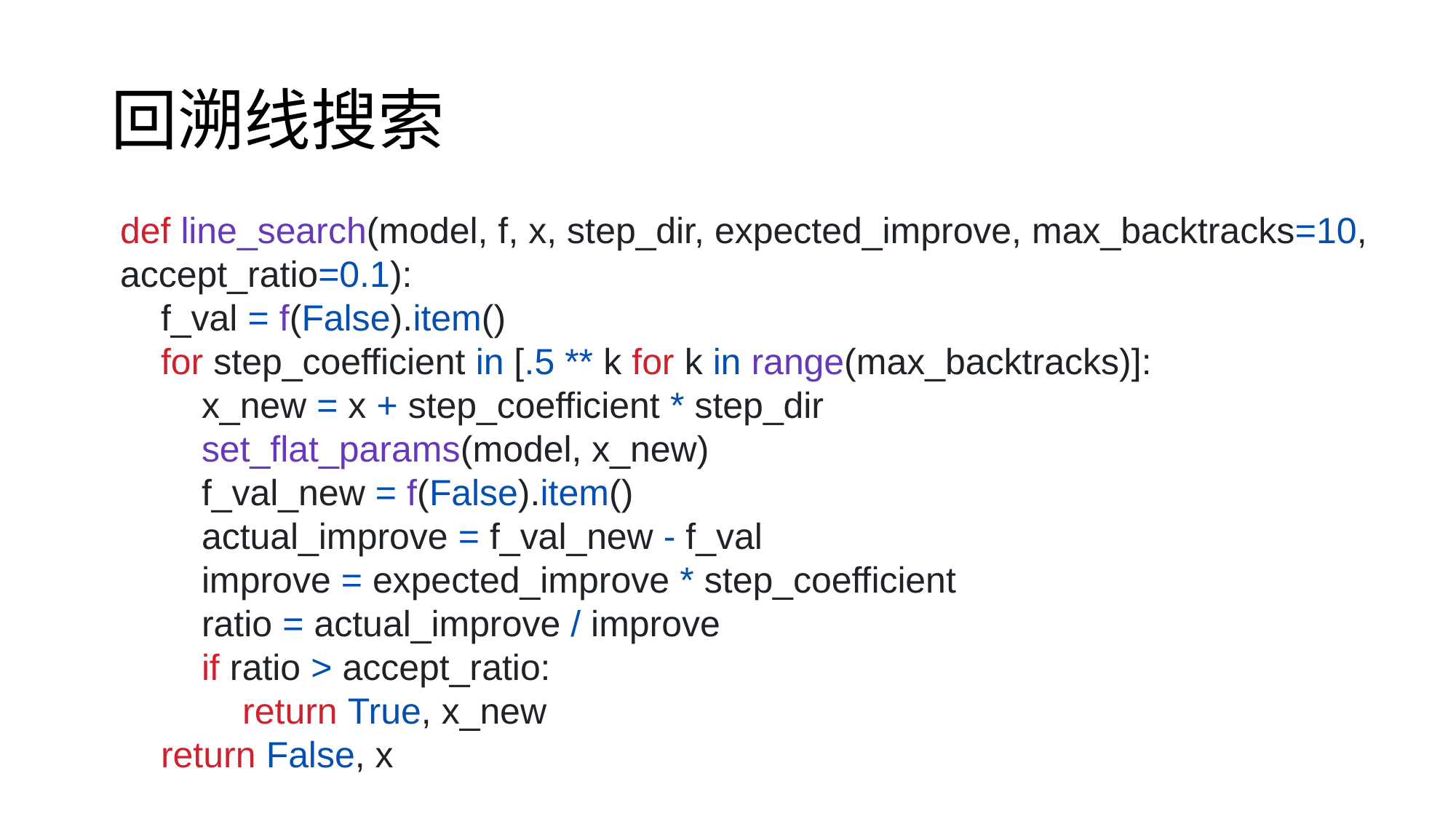

# 回溯线搜索
def line_search(model, f, x, step_dir, expected_improve, max_backtracks=10, accept_ratio=0.1):
    f_val = f(False).item()
    for step_coefficient in [.5 ** k for k in range(max_backtracks)]:
        x_new = x + step_coefficient * step_dir
        set_flat_params(model, x_new)
        f_val_new = f(False).item()
        actual_improve = f_val_new - f_val
        improve = expected_improve * step_coefficient
        ratio = actual_improve / improve
        if ratio > accept_ratio:
            return True, x_new
    return False, x